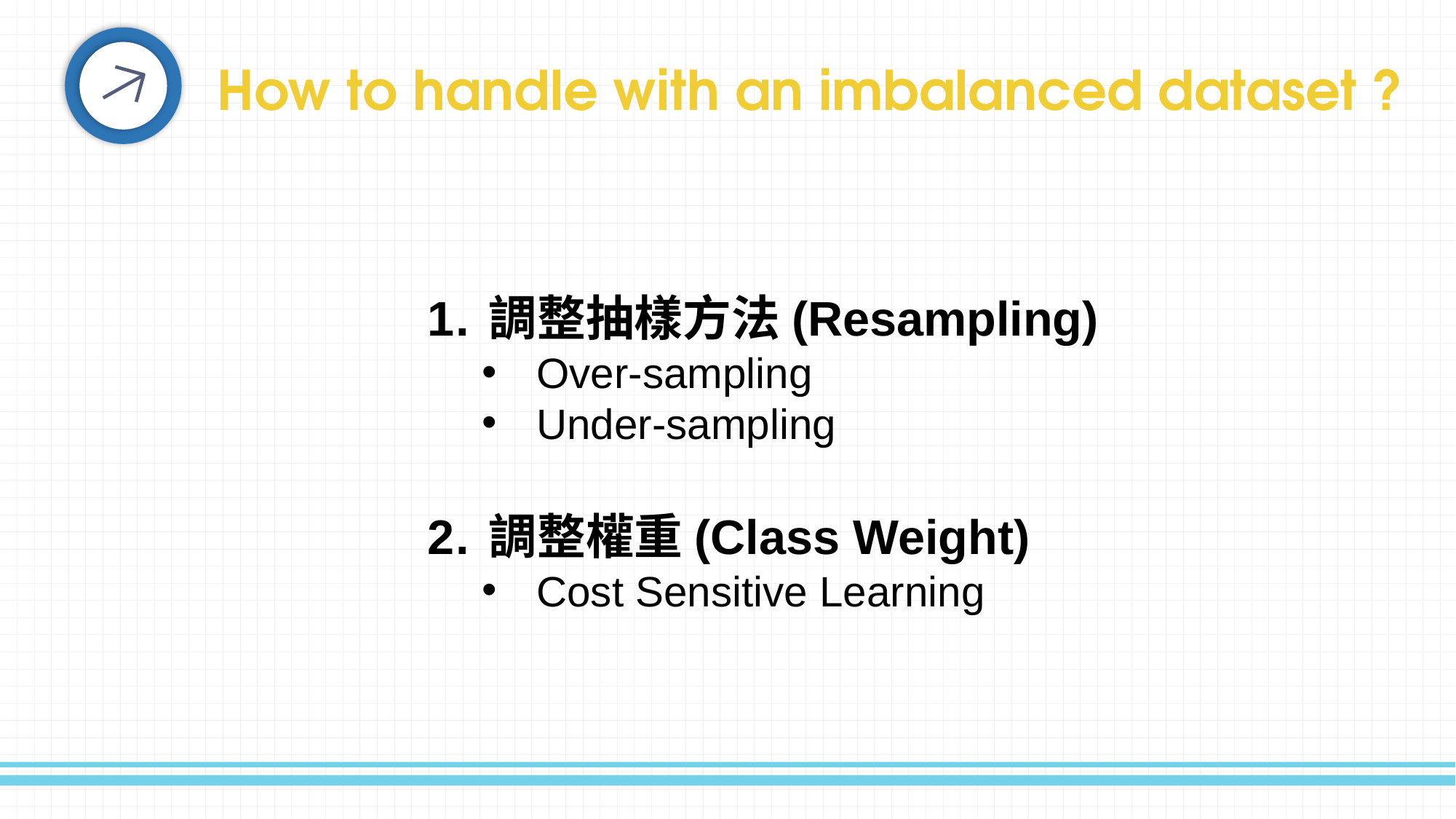

How to handle with an imbalanced dataset ?
調整抽樣方法(Resampling)
Over-sampling
Under-sampling
調整權重(Class Weight)
Cost Sensitive Learning